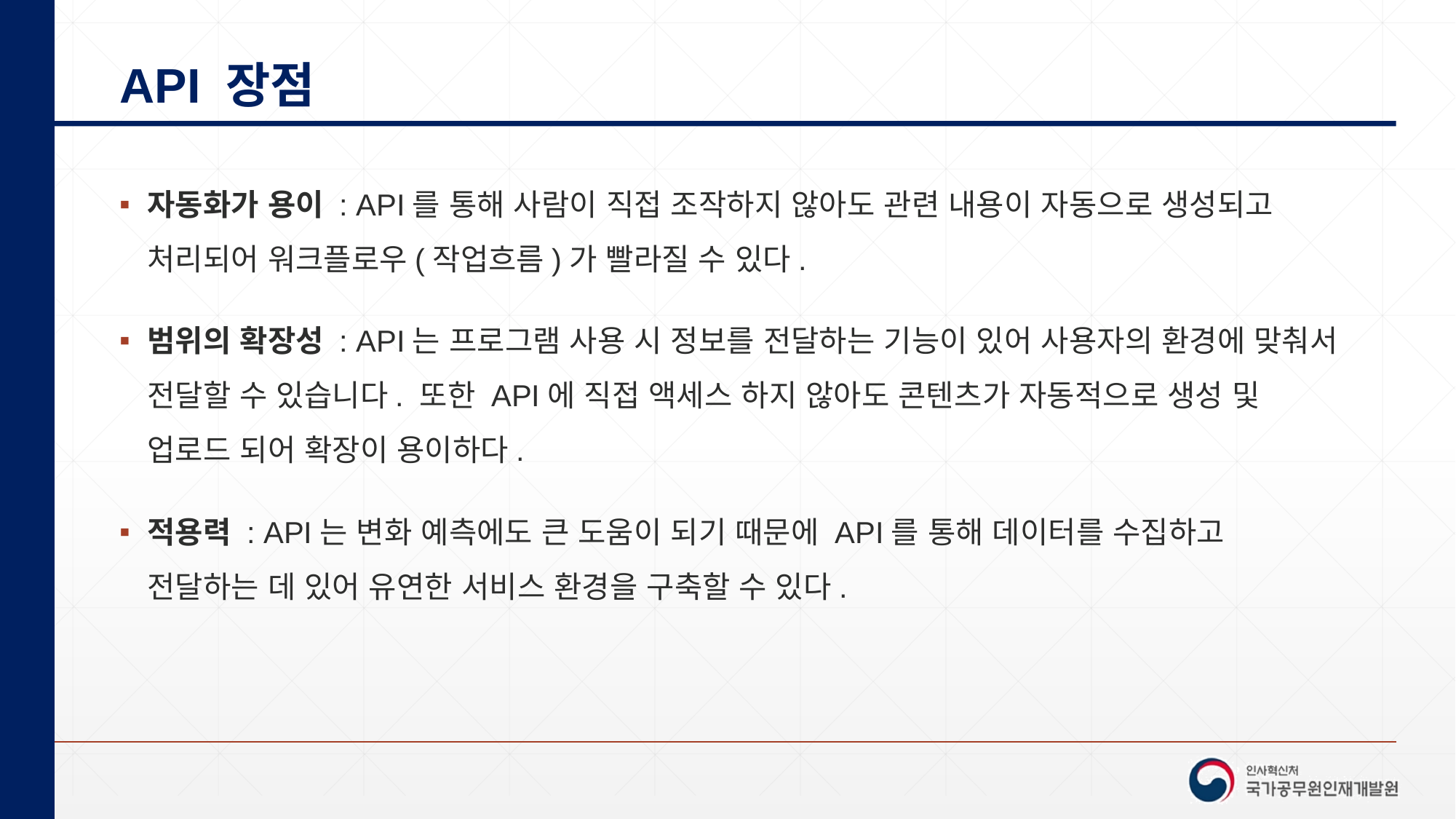

# API 장점
자동화가 용이 : API를 통해 사람이 직접 조작하지 않아도 관련 내용이 자동으로 생성되고 처리되어 워크플로우(작업흐름)가 빨라질 수 있다.
범위의 확장성 : API는 프로그램 사용 시 정보를 전달하는 기능이 있어 사용자의 환경에 맞춰서 전달할 수 있습니다. 또한 API에 직접 액세스 하지 않아도 콘텐츠가 자동적으로 생성 및 업로드 되어 확장이 용이하다.
적용력 : API는 변화 예측에도 큰 도움이 되기 때문에 API를 통해 데이터를 수집하고 전달하는 데 있어 유연한 서비스 환경을 구축할 수 있다.